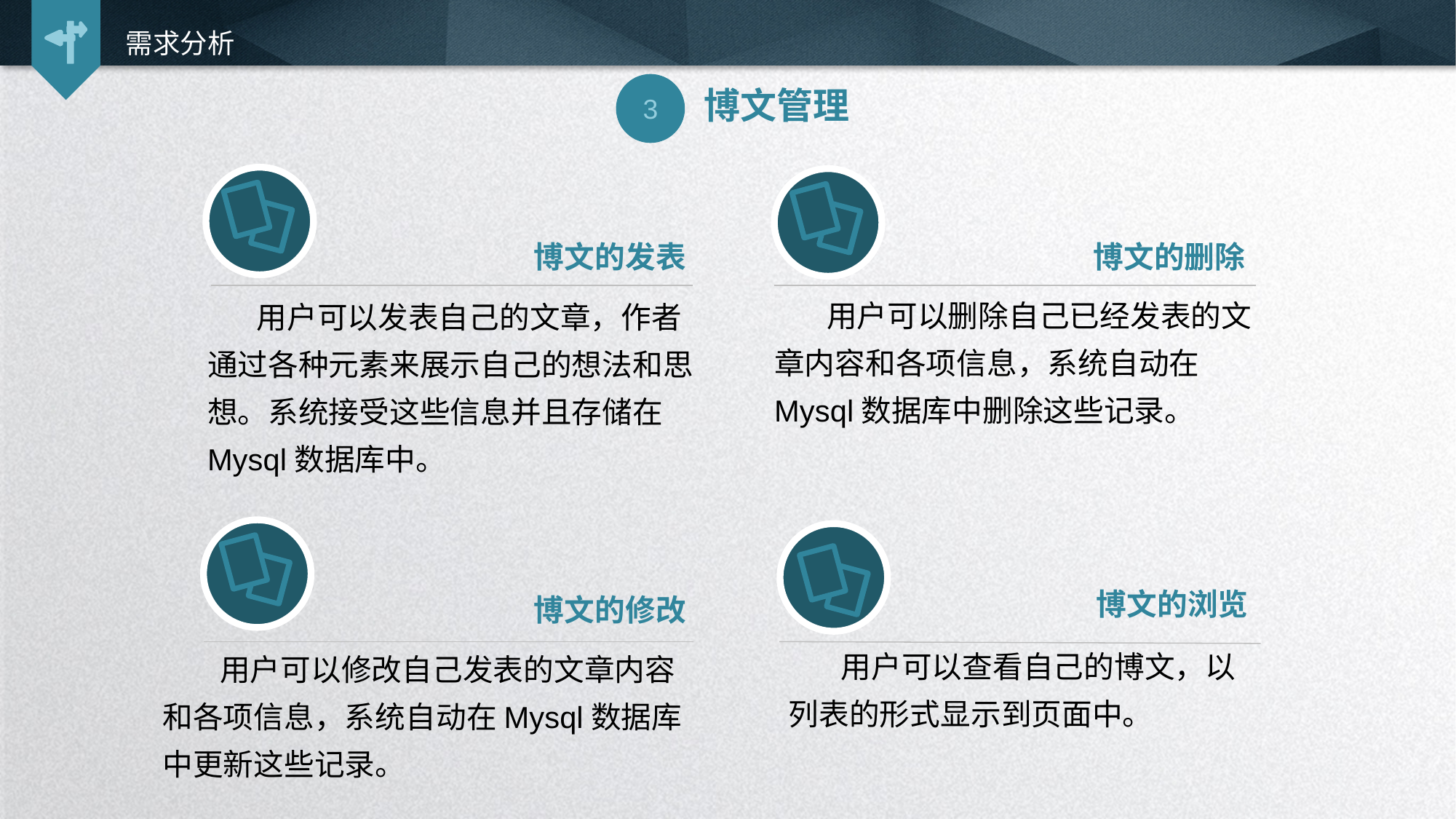

需求分析

3
博文管理

博文的发表
博文的删除
          用户可以删除自己已经发表的文章内容和各项信息，系统自动在Mysql数据库中删除这些记录。
        用户可以发表自己的文章，作者通过各种元素来展示自己的想法和思想。系统接受这些信息并且存储在Mysql数据库中。

博文的浏览
博文的修改
          用户可以查看自己的博文，以列表的形式显示到页面中。
           用户可以修改自己发表的文章内容和各项信息，系统自动在Mysql数据库中更新这些记录。
延时符